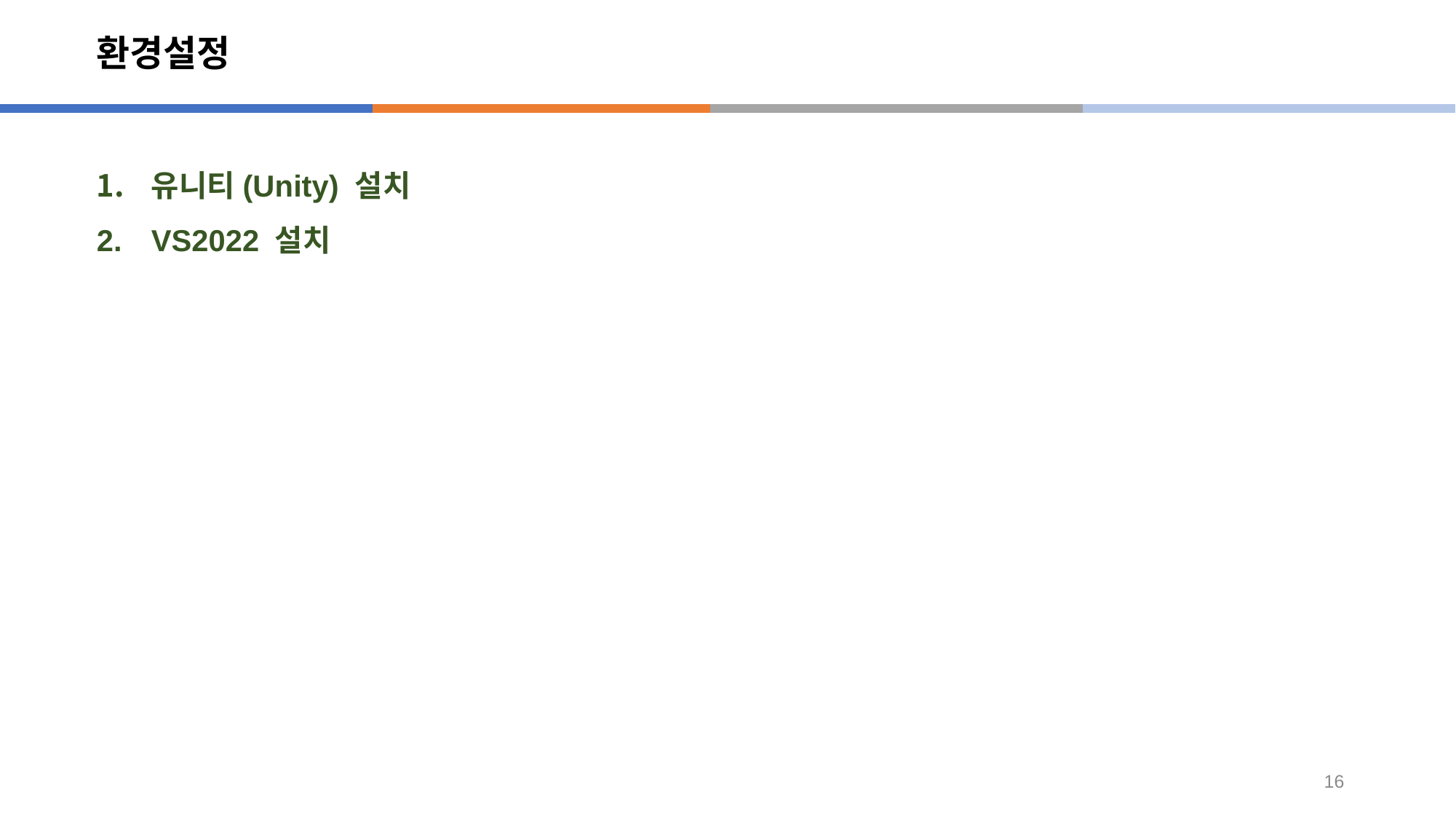

# 환경설정
유니티(Unity) 설치
VS2022 설치
16